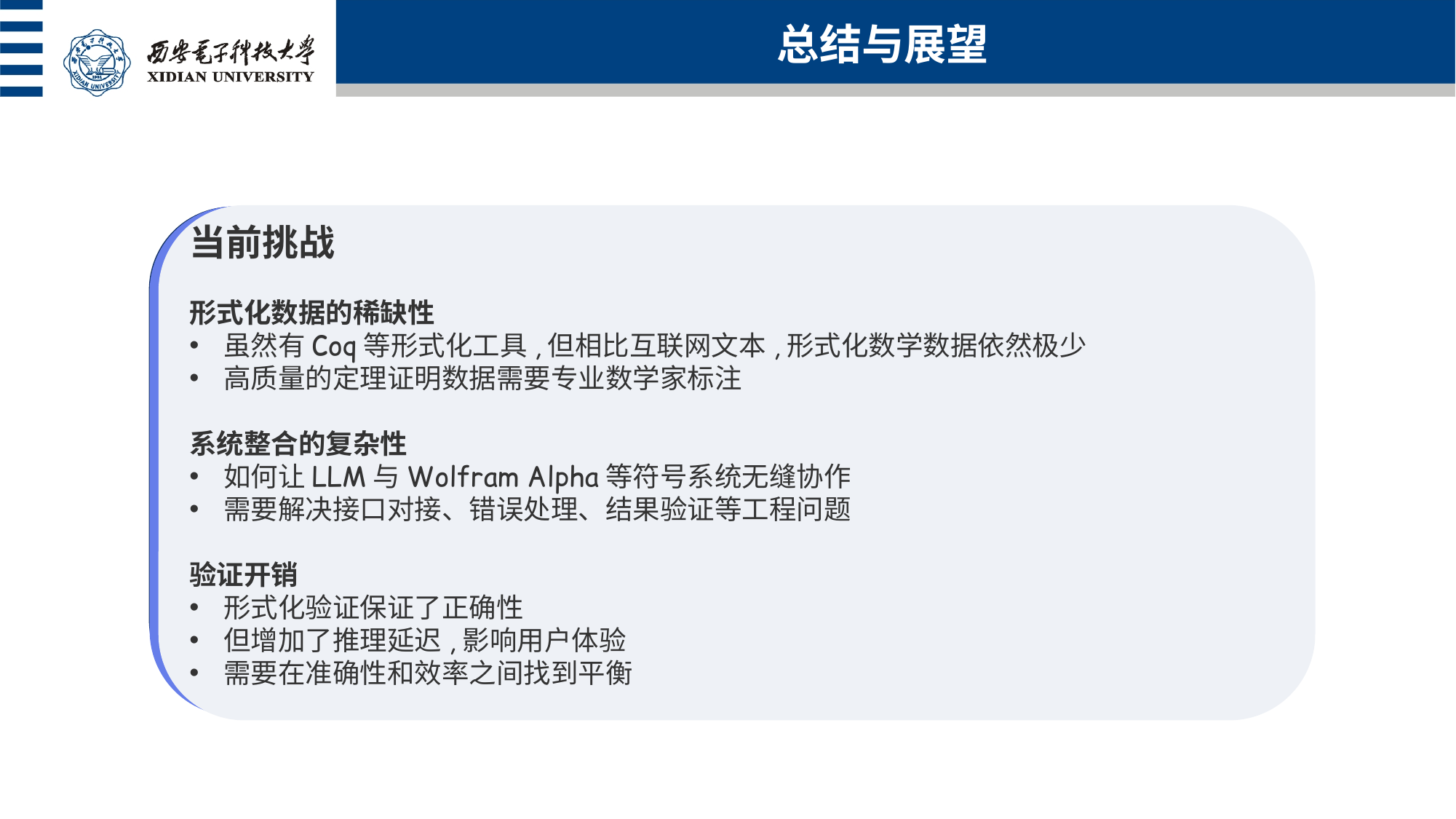

总结与展望

当前挑战

形式化数据的稀缺性
虽然有Coq等形式化工具,但相比互联网文本,形式化数学数据依然极少
高质量的定理证明数据需要专业数学家标注

系统整合的复杂性
如何让LLM与Wolfram Alpha等符号系统无缝协作
需要解决接口对接、错误处理、结果验证等工程问题

验证开销
形式化验证保证了正确性
但增加了推理延迟,影响用户体验
需要在准确性和效率之间找到平衡